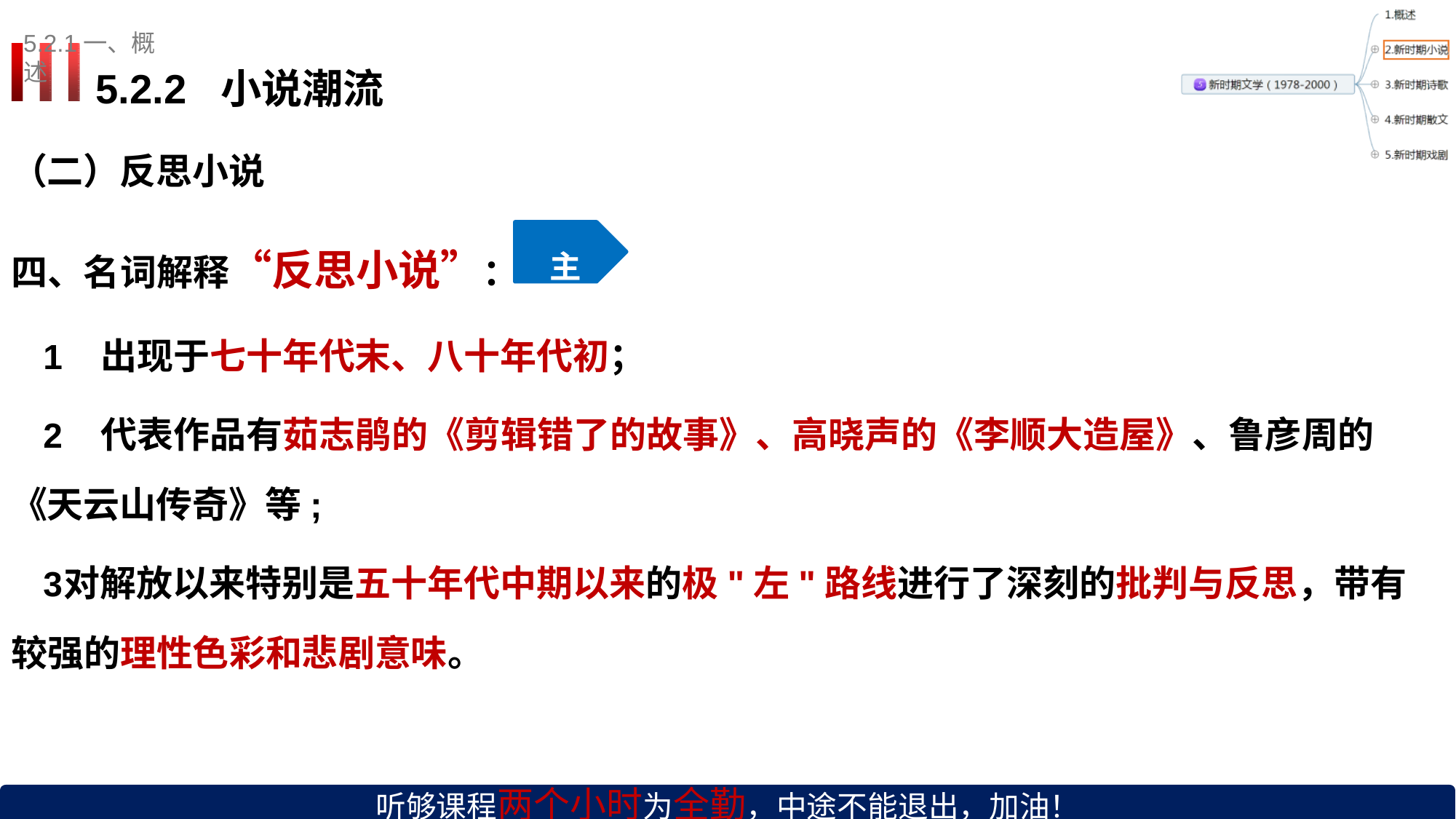

5.2.1一、概述

# 5.2.2	小说潮流
（二）反思小说
四、名词解释“反思小说”：	主
出现于七十年代末、八十年代初；
代表作品有茹志鹃的《剪辑错了的故事》、高晓声的《李顺大造屋》、鲁彦周的
《天云山传奇》等;
对解放以来特别是五十年代中期以来的极"左"路线进行了深刻的批判与反思，带有 较强的理性色彩和悲剧意味。

听够课程两个小时为全勤，中途不能退出，加油！